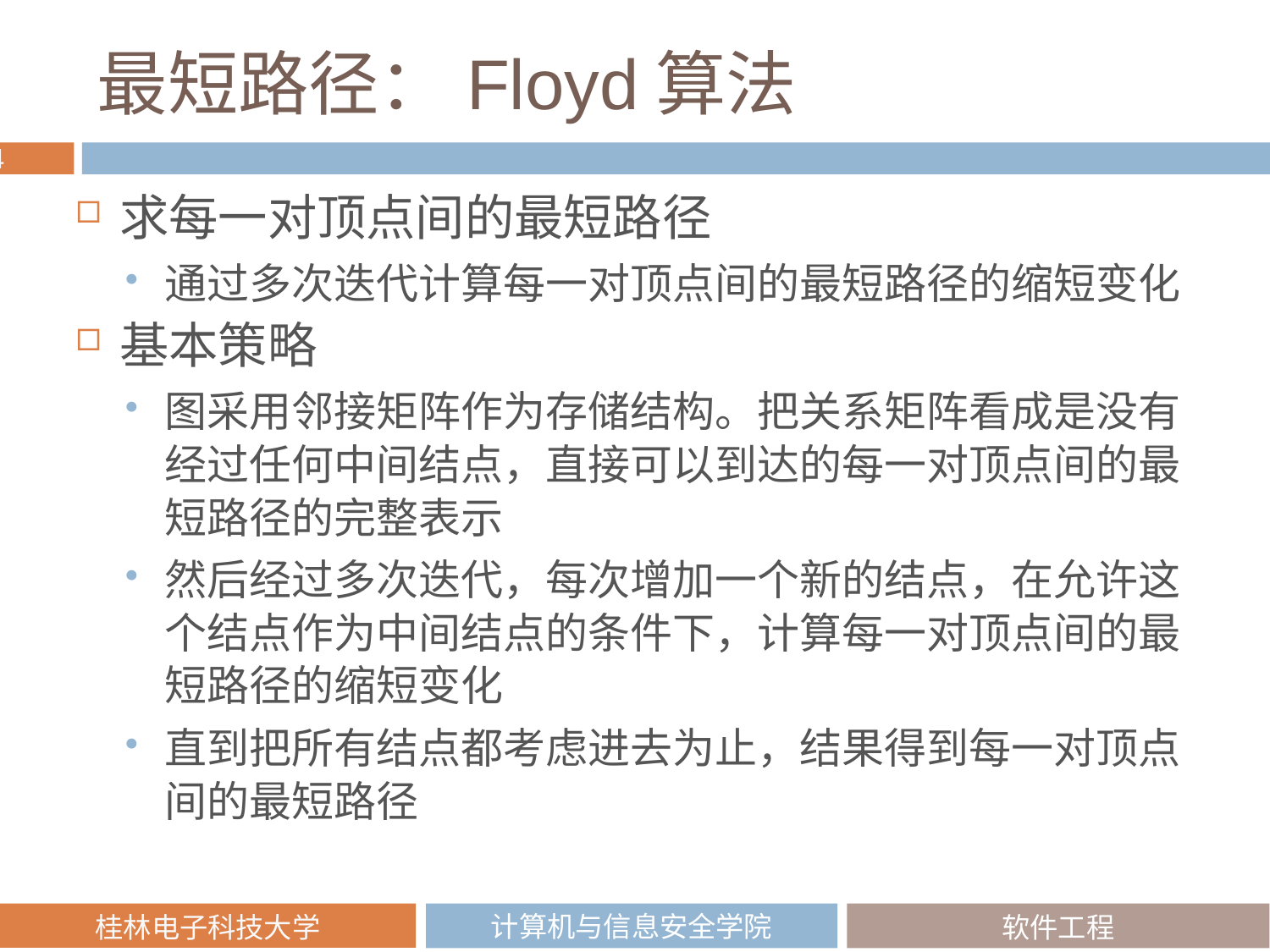

# 最短路径：Floyd算法
求每一对顶点间的最短路径
通过多次迭代计算每一对顶点间的最短路径的缩短变化
基本策略
图采用邻接矩阵作为存储结构。把关系矩阵看成是没有经过任何中间结点，直接可以到达的每一对顶点间的最短路径的完整表示
然后经过多次迭代，每次增加一个新的结点，在允许这个结点作为中间结点的条件下，计算每一对顶点间的最短路径的缩短变化
直到把所有结点都考虑进去为止，结果得到每一对顶点间的最短路径